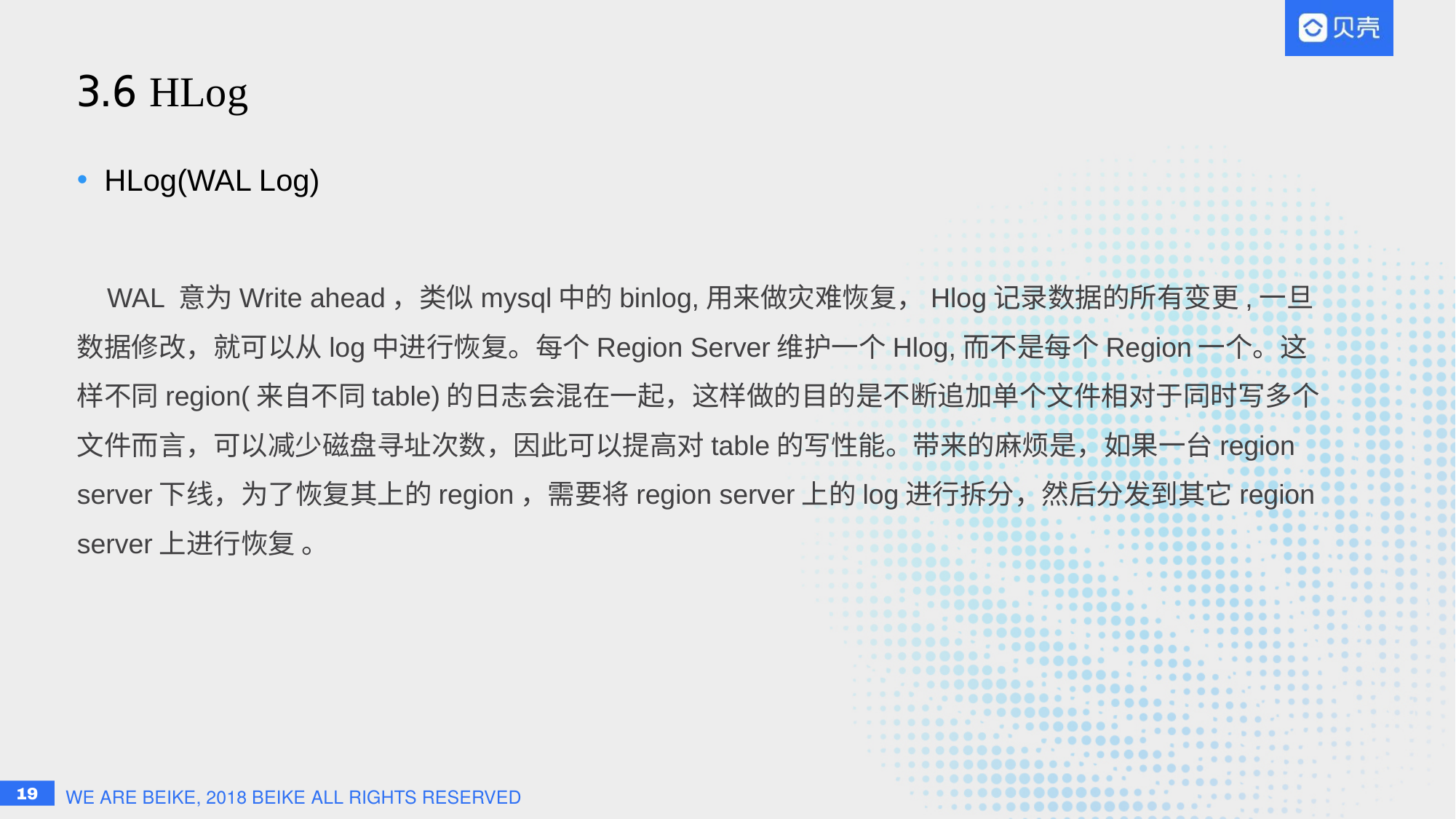

# 3.6 HLog
HLog(WAL Log)

WAL 意为Write ahead，类似mysql中的binlog,用来做灾难恢复，Hlog记录数据的所有变更,一旦数据修改，就可以从log中进行恢复。每个Region Server维护一个Hlog,而不是每个Region一个。这样不同region(来自不同table)的日志会混在一起，这样做的目的是不断追加单个文件相对于同时写多个文件而言，可以减少磁盘寻址次数，因此可以提高对table的写性能。带来的麻烦是，如果一台region server下线，为了恢复其上的region，需要将region server上的log进行拆分，然后分发到其它region server上进行恢复 。